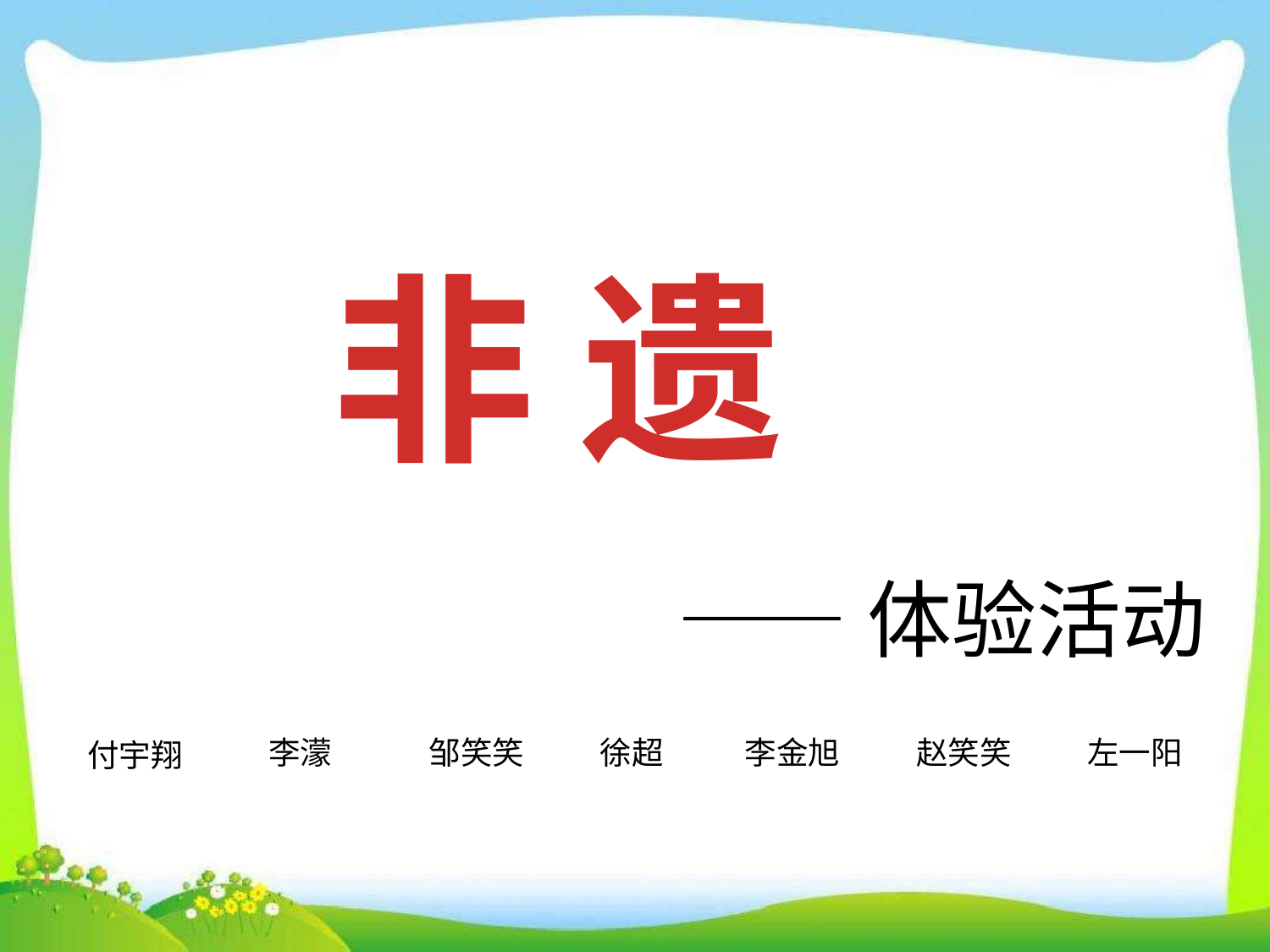

非 遗
——体验活动
李濛
邹笑笑
徐超
李金旭
赵笑笑
左一阳
付宇翔